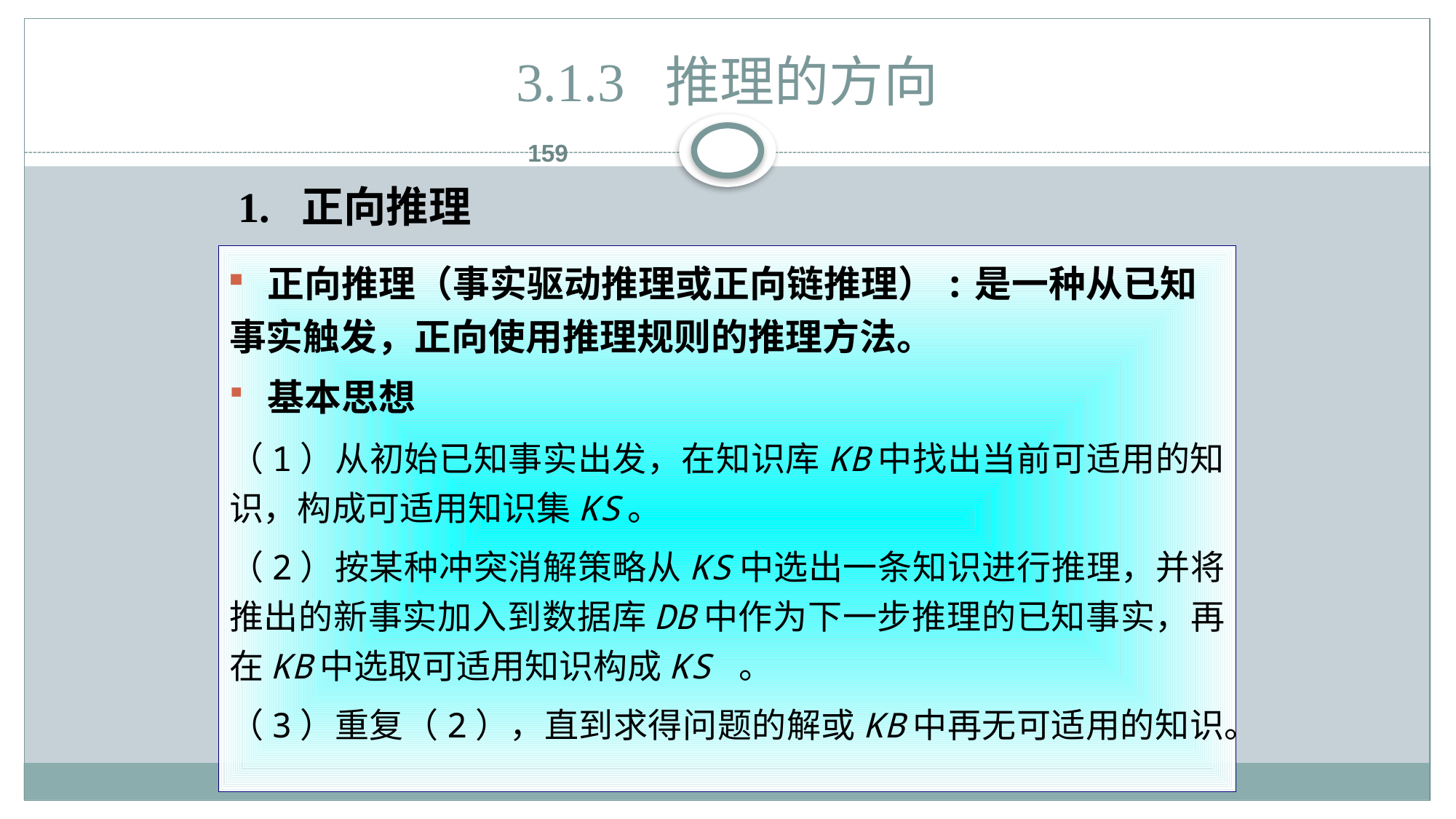

# 3.1.3  推理的方向
159
1.  正向推理
  正向推理（事实驱动推理或正向链推理）:是一种从已知事实触发，正向使用推理规则的推理方法。
  基本思想
（1）从初始已知事实出发，在知识库KB中找出当前可适用的知识，构成可适用知识集KS。
（2）按某种冲突消解策略从KS中选出一条知识进行推理，并将推出的新事实加入到数据库DB中作为下一步推理的已知事实，再在KB中选取可适用知识构成KS 。
（3）重复（2），直到求得问题的解或KB中再无可适用的知识。